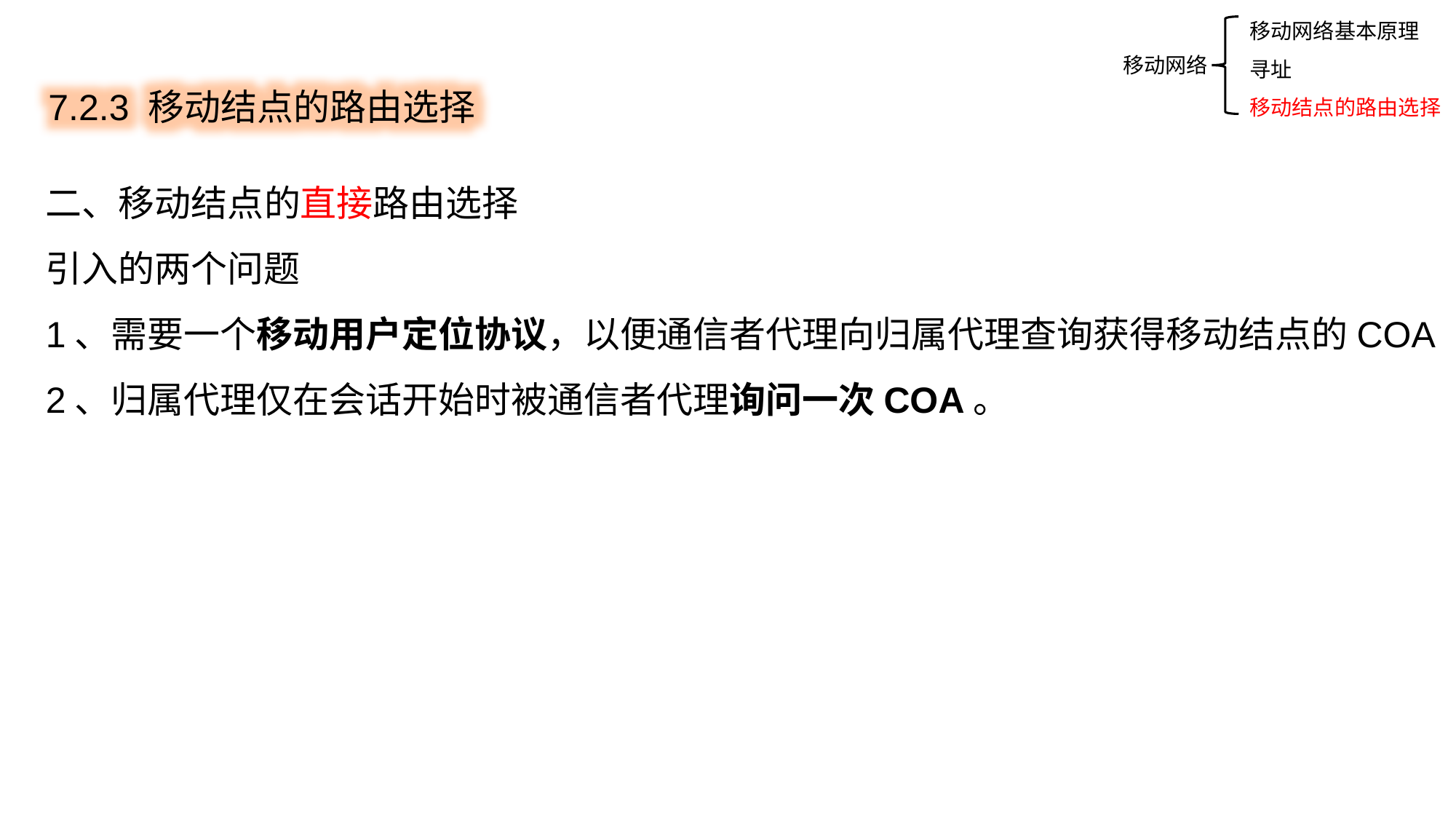

移动网络基本原理
寻址
移动结点的路由选择

7.2.3 移动结点的路由选择
移动网络
二、移动结点的直接路由选择
引入的两个问题
1、需要一个移动用户定位协议，以便通信者代理向归属代理查询获得移动结点的COA
2、归属代理仅在会话开始时被通信者代理询问一次COA。